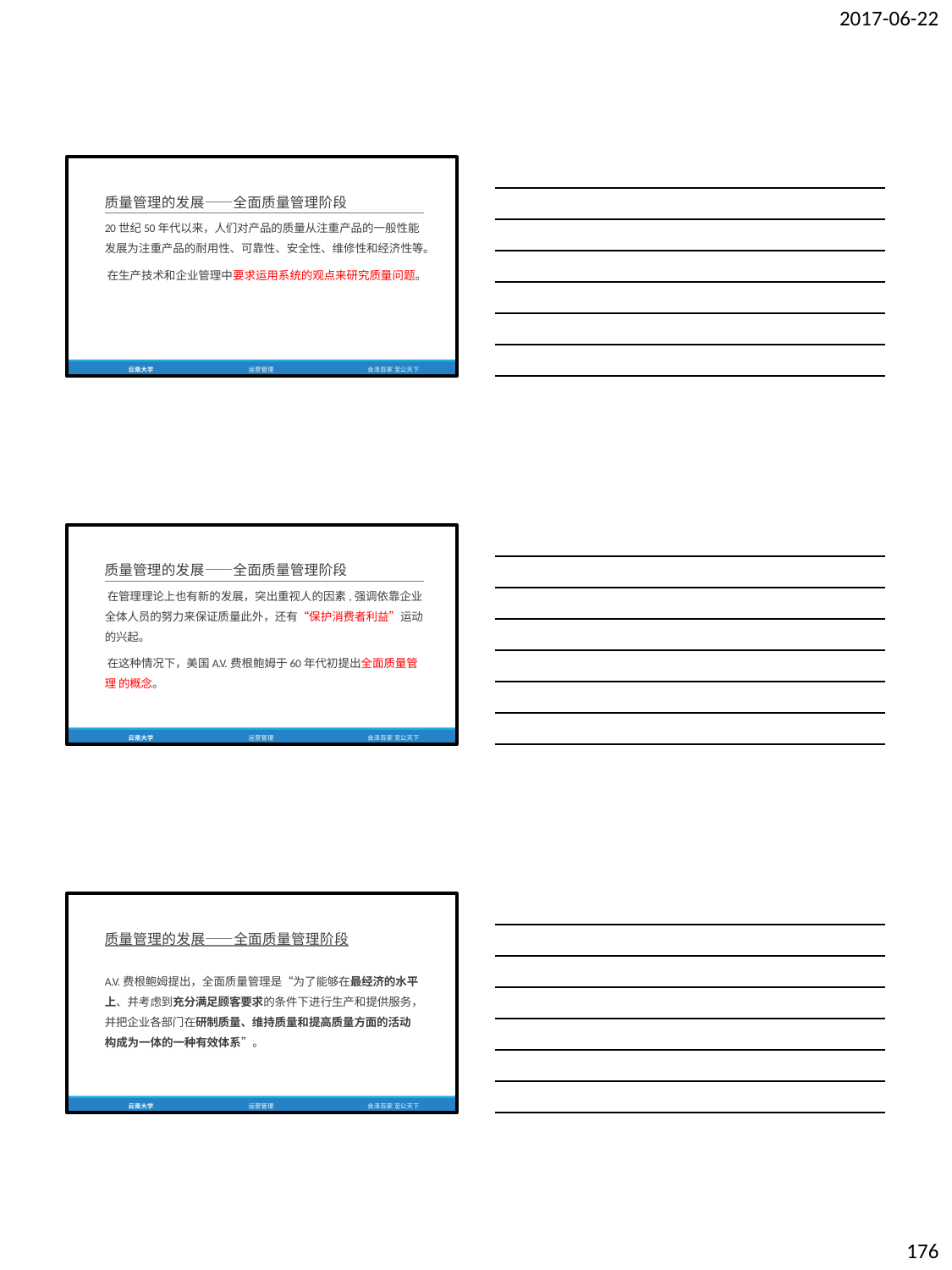

2017-06-22

质量管理的发展——全面质量管理阶段
20世纪50年代以来，人们对产品的质量从注重产品的一般性能
发展为注重产品的耐用性、可靠性、安全性、维修性和经济性等。

在生产技术和企业管理中要求运用系统的观点来研究质量问题。

云南大学
运营管理
会泽百家 至公天下

质量管理的发展——全面质量管理阶段
在管理理论上也有新的发展，突出重视人的因素,强调依靠企业 全体人员的努力来保证质量此外，还有“保护消费者利益”运动 的兴起。
在这种情况下，美国A.V.费根鲍姆于60年代初提出全面质量管理 的概念。

云南大学
运营管理
会泽百家 至公天下

质量管理的发展——全面质量管理阶段
A.V.费根鲍姆提出，全面质量管理是“为了能够在最经济的水平 上、并考虑到充分满足顾客要求的条件下进行生产和提供服务， 并把企业各部门在研制质量、维持质量和提高质量方面的活动 构成为一体的一种有效体系”。

云南大学
运营管理
会泽百家 至公天下

176